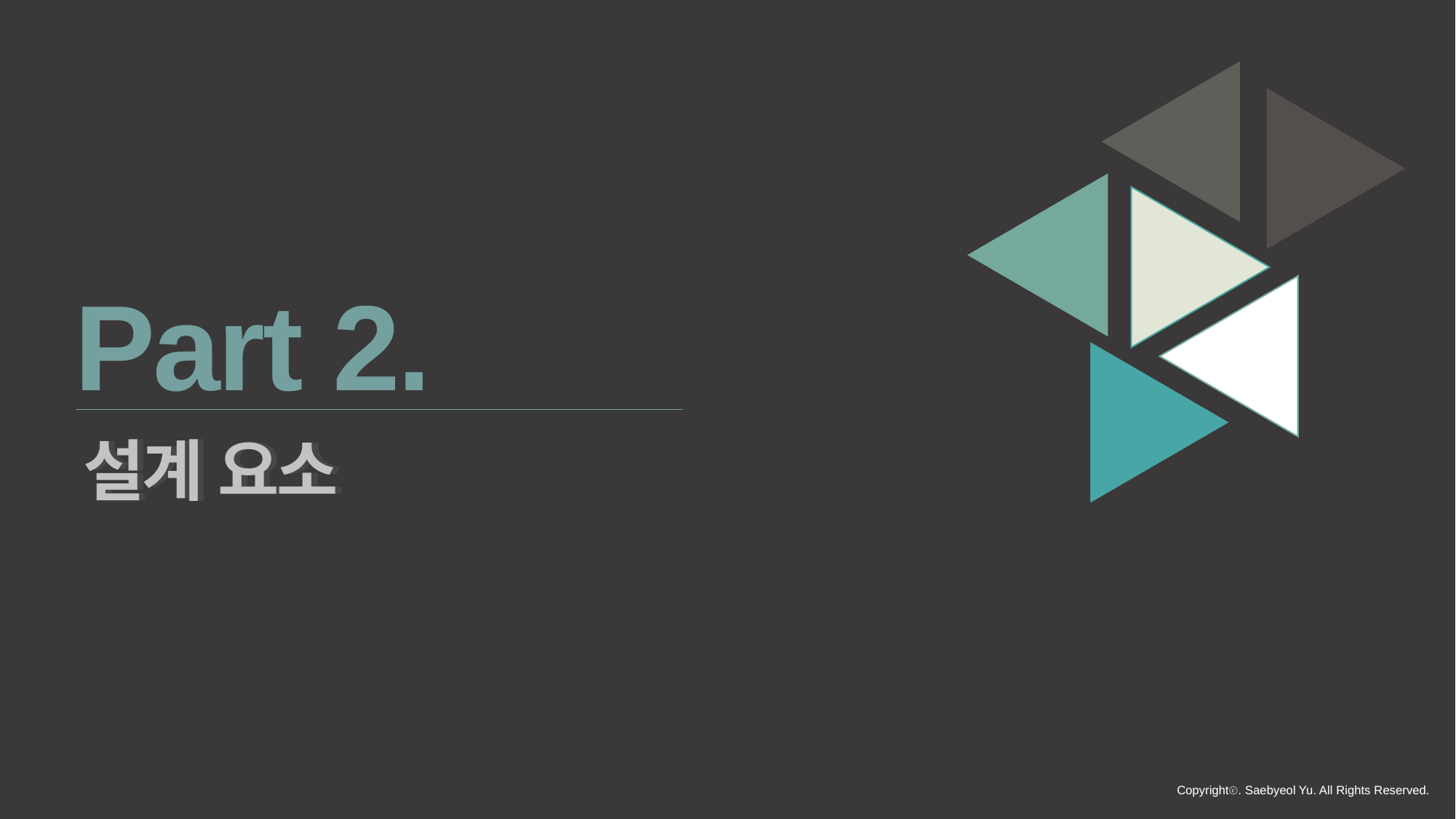

Part 2.
설계 요소
설계 요소
Copyrightⓒ. Saebyeol Yu. All Rights Reserved.